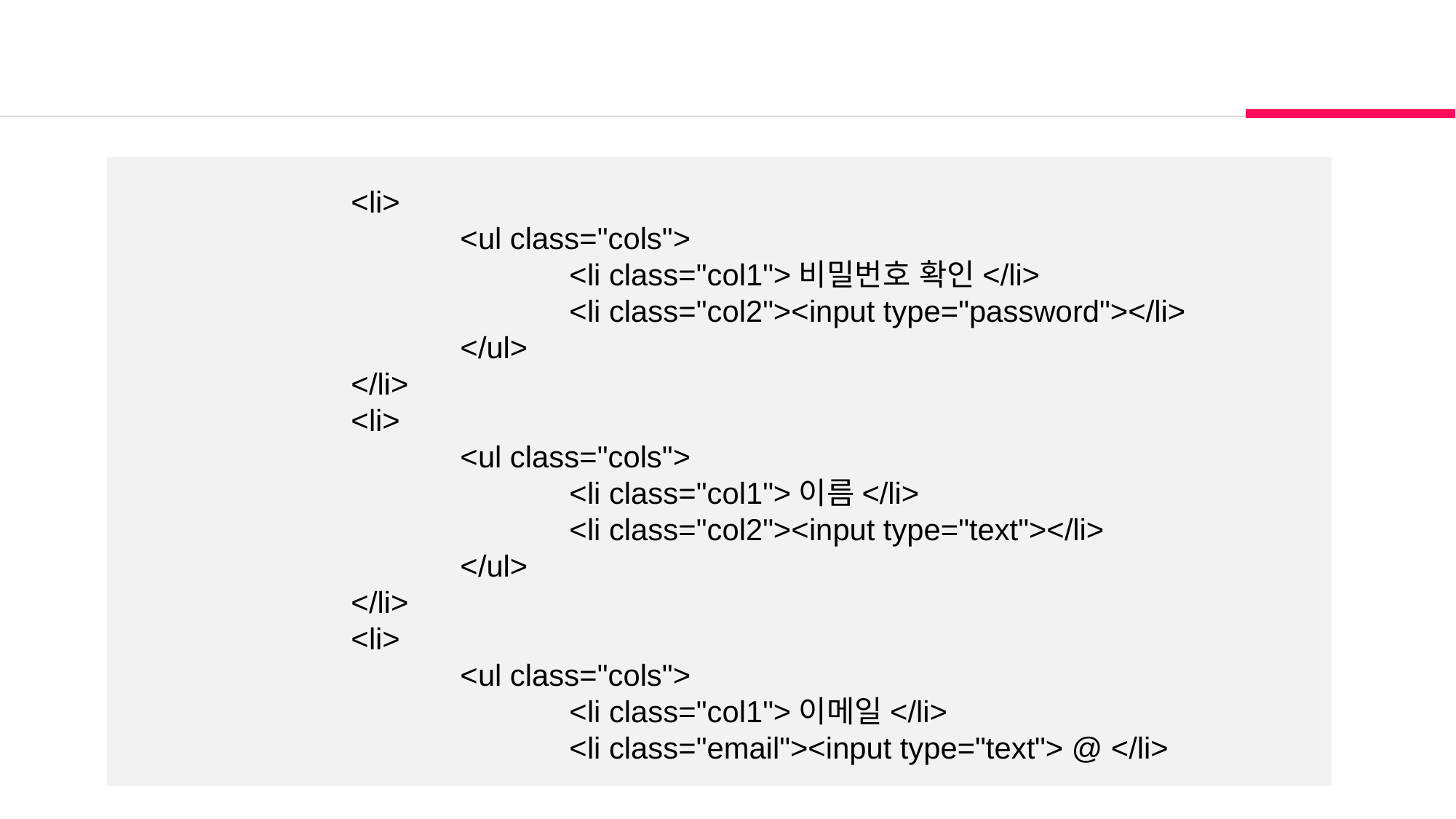

<li>
			<ul class="cols">
				<li class="col1">비밀번호 확인</li>
				<li class="col2"><input type="password"></li>
			</ul>
		</li>
		<li>
			<ul class="cols">
				<li class="col1">이름</li>
				<li class="col2"><input type="text"></li>
			</ul>
		</li>
		<li>
			<ul class="cols">
				<li class="col1">이메일</li>
				<li class="email"><input type="text"> @ </li>